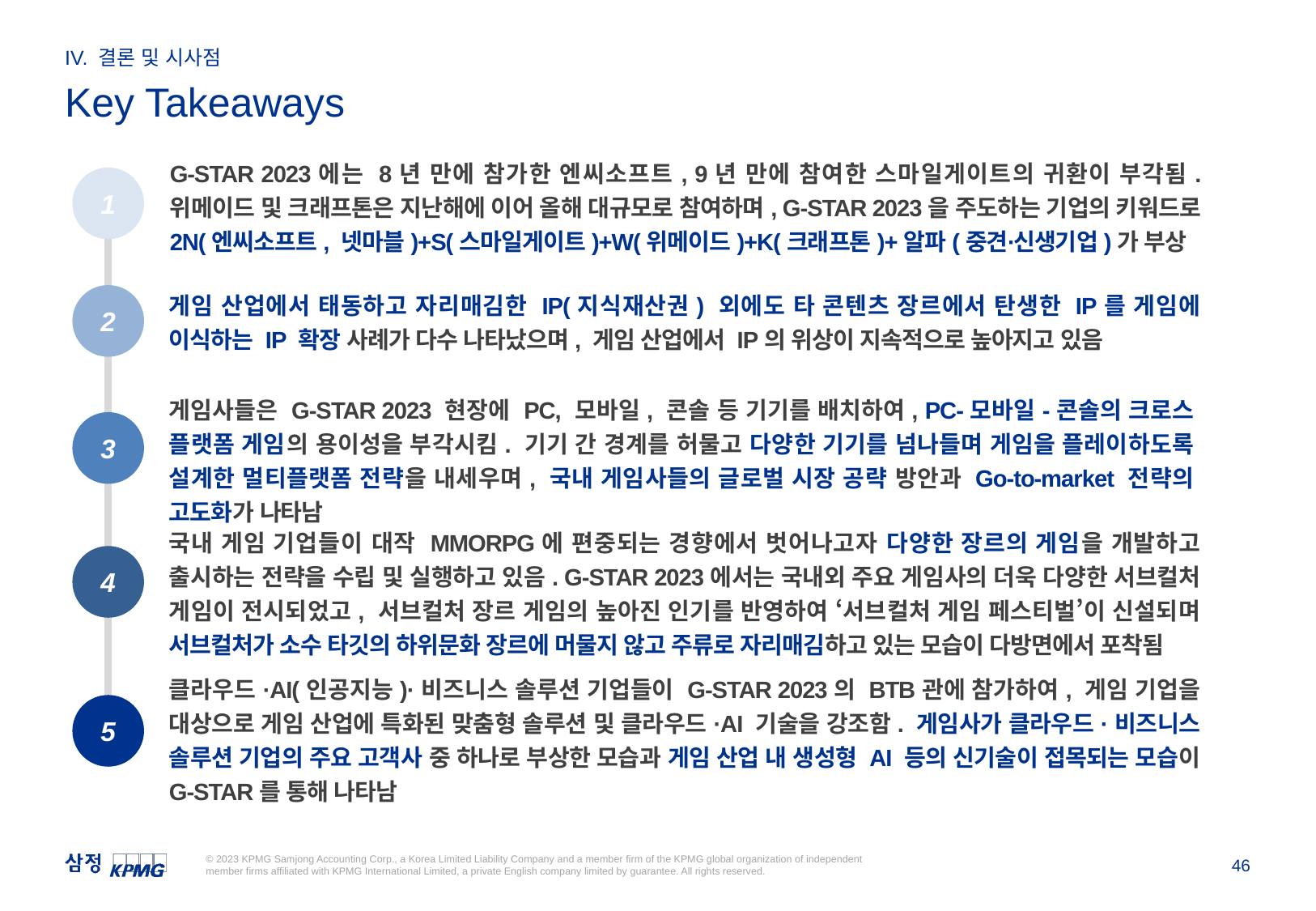

IV. 결론 및 시사점
Key Takeaways
1
G-STAR 2023에는 8년 만에 참가한 엔씨소프트, 9년 만에 참여한 스마일게이트의 귀환이 부각됨. 위메이드 및 크래프톤은 지난해에 이어 올해 대규모로 참여하며, G-STAR 2023을 주도하는 기업의 키워드로 2N(엔씨소프트, 넷마블)+S(스마일게이트)+W(위메이드)+K(크래프톤)+알파(중견∙신생기업)가 부상
게임 산업에서 태동하고 자리매김한 IP(지식재산권) 외에도 타 콘텐츠 장르에서 탄생한 IP를 게임에 이식하는 IP 확장 사례가 다수 나타났으며, 게임 산업에서 IP의 위상이 지속적으로 높아지고 있음
2
게임사들은 G-STAR 2023 현장에 PC, 모바일, 콘솔 등 기기를 배치하여, PC-모바일-콘솔의 크로스 플랫폼 게임의 용이성을 부각시킴. 기기 간 경계를 허물고 다양한 기기를 넘나들며 게임을 플레이하도록 설계한 멀티플랫폼 전략을 내세우며, 국내 게임사들의 글로벌 시장 공략 방안과 Go-to-market 전략의 고도화가 나타남
3
국내 게임 기업들이 대작 MMORPG에 편중되는 경향에서 벗어나고자 다양한 장르의 게임을 개발하고 출시하는 전략을 수립 및 실행하고 있음. G-STAR 2023에서는 국내외 주요 게임사의 더욱 다양한 서브컬처 게임이 전시되었고, 서브컬처 장르 게임의 높아진 인기를 반영하여 ‘서브컬처 게임 페스티벌’이 신설되며 서브컬처가 소수 타깃의 하위문화 장르에 머물지 않고 주류로 자리매김하고 있는 모습이 다방면에서 포착됨
4
클라우드·AI(인공지능)·비즈니스 솔루션 기업들이 G-STAR 2023의 BTB관에 참가하여, 게임 기업을 대상으로 게임 산업에 특화된 맞춤형 솔루션 및 클라우드·AI 기술을 강조함. 게임사가 클라우드·비즈니스 솔루션 기업의 주요 고객사 중 하나로 부상한 모습과 게임 산업 내 생성형 AI 등의 신기술이 접목되는 모습이 G-STAR를 통해 나타남
5